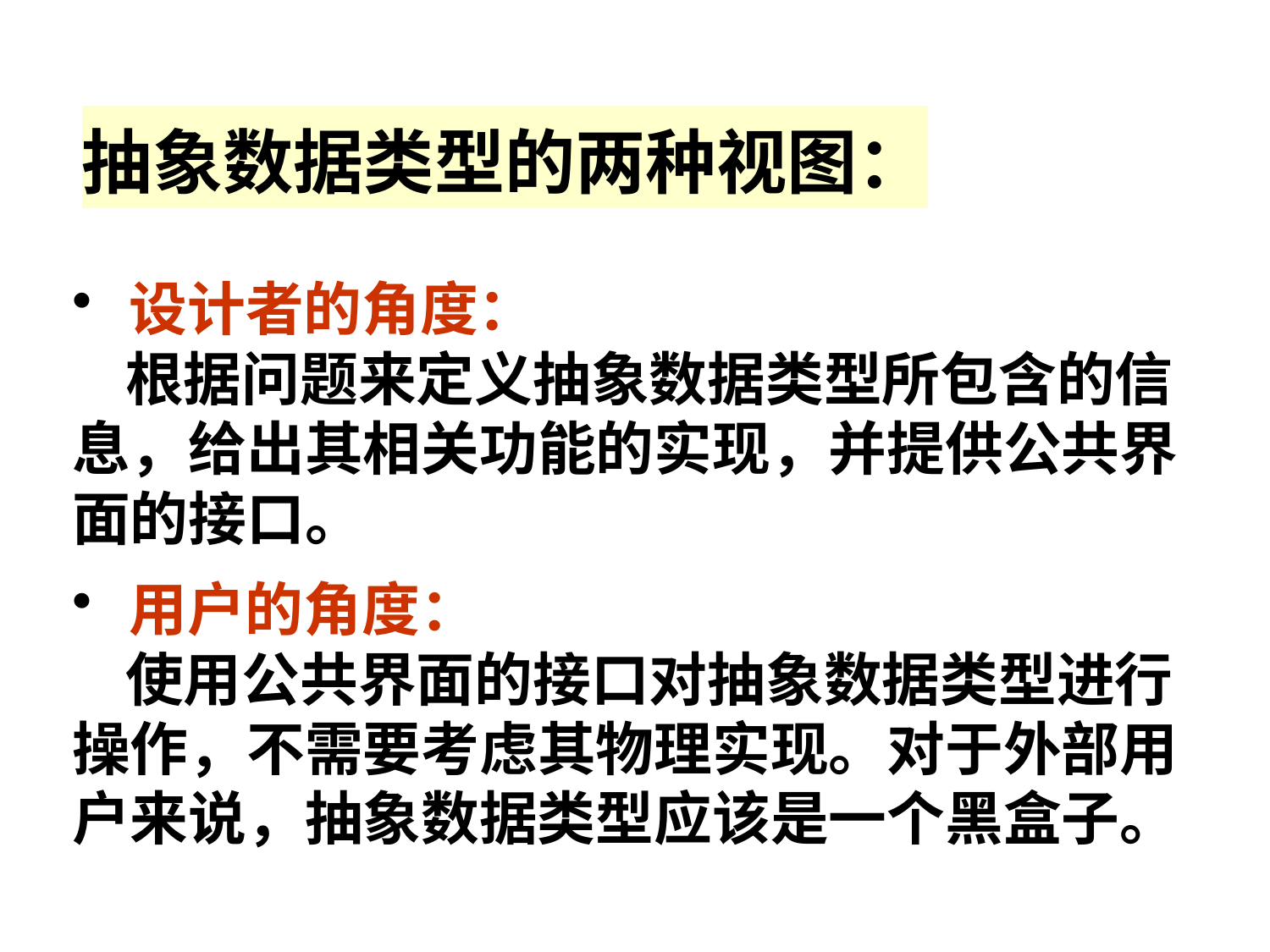

抽象数据类型的两种视图：
 设计者的角度：
   根据问题来定义抽象数据类型所包含的信息，给出其相关功能的实现，并提供公共界面的接口。
 用户的角度：
   使用公共界面的接口对抽象数据类型进行操作，不需要考虑其物理实现。对于外部用户来说，抽象数据类型应该是一个黑盒子。